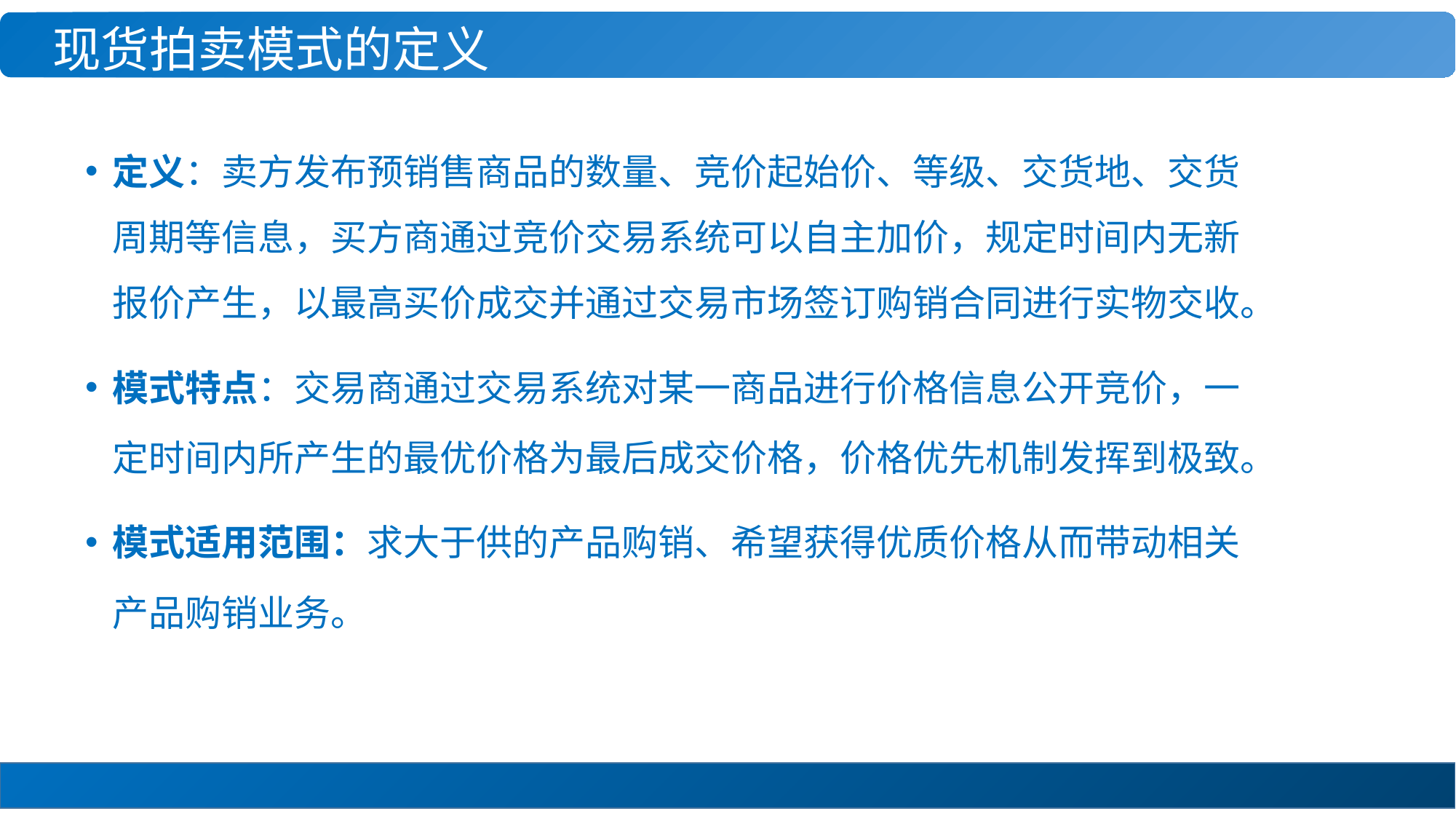

现货拍卖模式的定义

定义：卖方发布预销售商品的数量、竞价起始价、等级、交货地、交货周期等信息，买方商通过竞价交易系统可以自主加价，规定时间内无新报价产生，以最高买价成交并通过交易市场签订购销合同进行实物交收。
模式特点：交易商通过交易系统对某一商品进行价格信息公开竞价，一定时间内所产生的最优价格为最后成交价格，价格优先机制发挥到极致。
模式适用范围：求大于供的产品购销、希望获得优质价格从而带动相关产品购销业务。